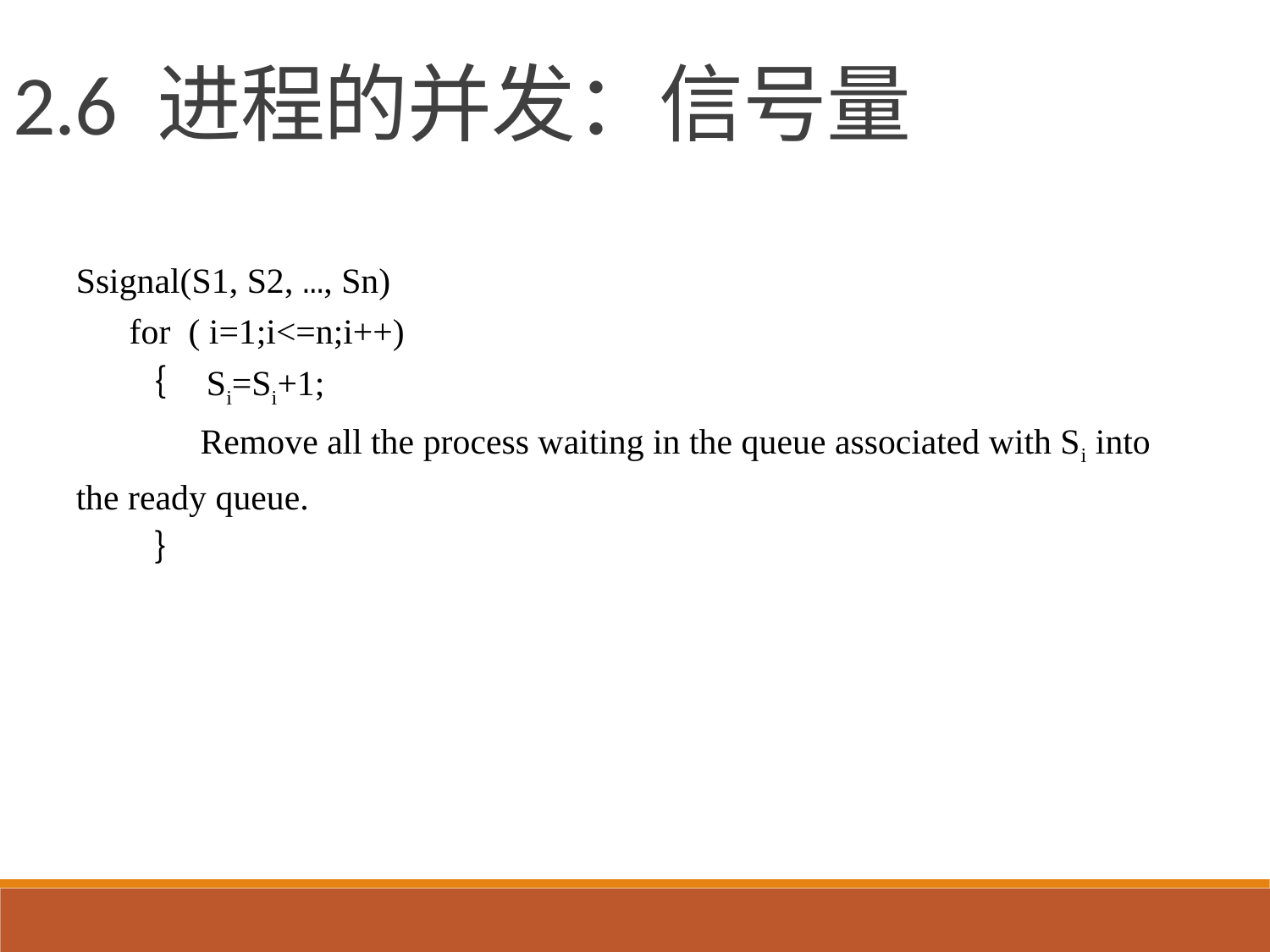

2.6 进程的并发：信号量
Ssignal(S1, S2, …, Sn)
      for  ( i=1;i<=n;i++)
      ｛    Si=Si+1;
              Remove all the process waiting in the queue associated with Si into the ready queue.
         ｝